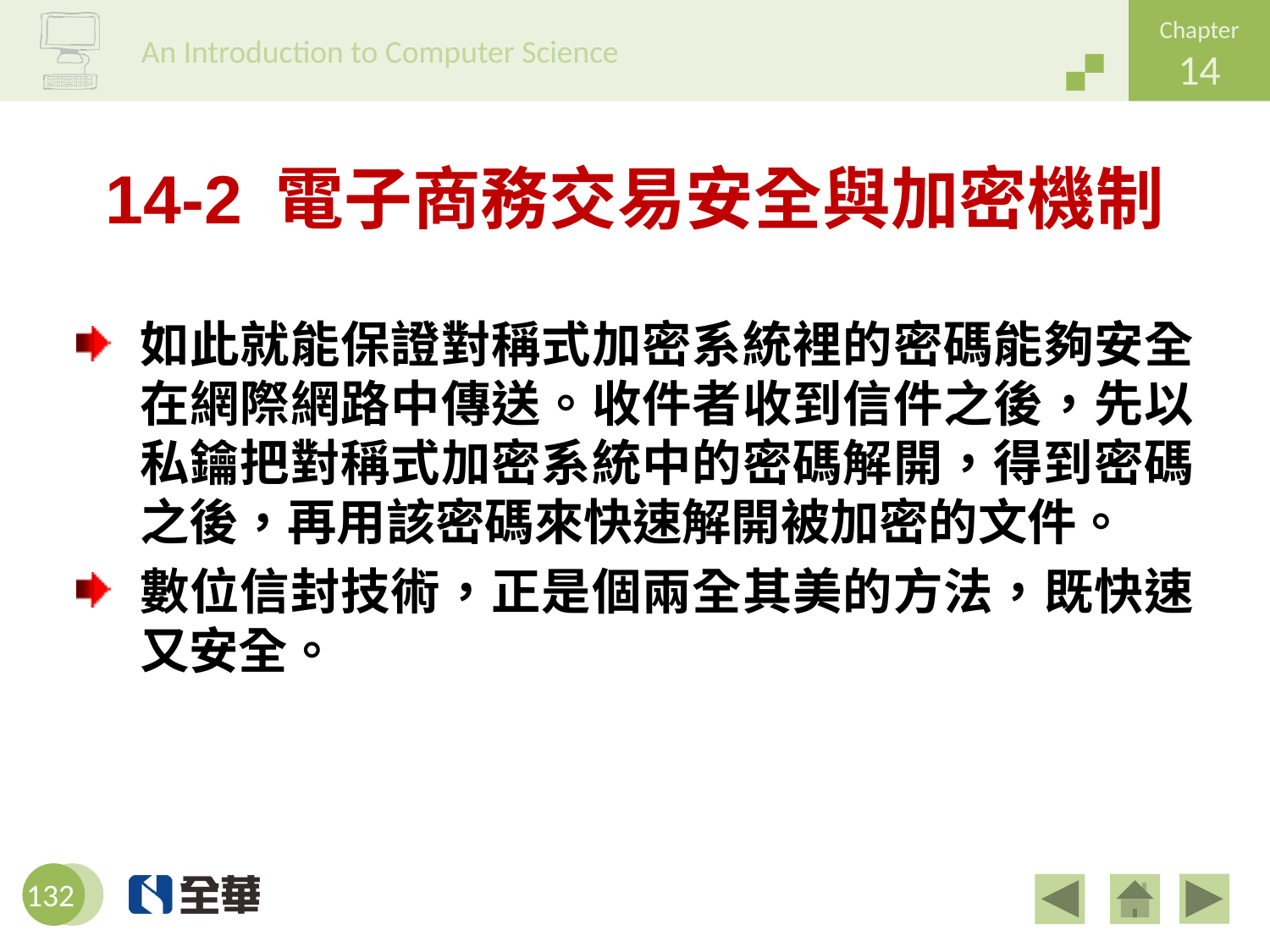

# 14-2 電子商務交易安全與加密機制
如此就能保證對稱式加密系統裡的密碼能夠安全在網際網路中傳送。收件者收到信件之後，先以私鑰把對稱式加密系統中的密碼解開，得到密碼之後，再用該密碼來快速解開被加密的文件。
數位信封技術，正是個兩全其美的方法，既快速又安全。